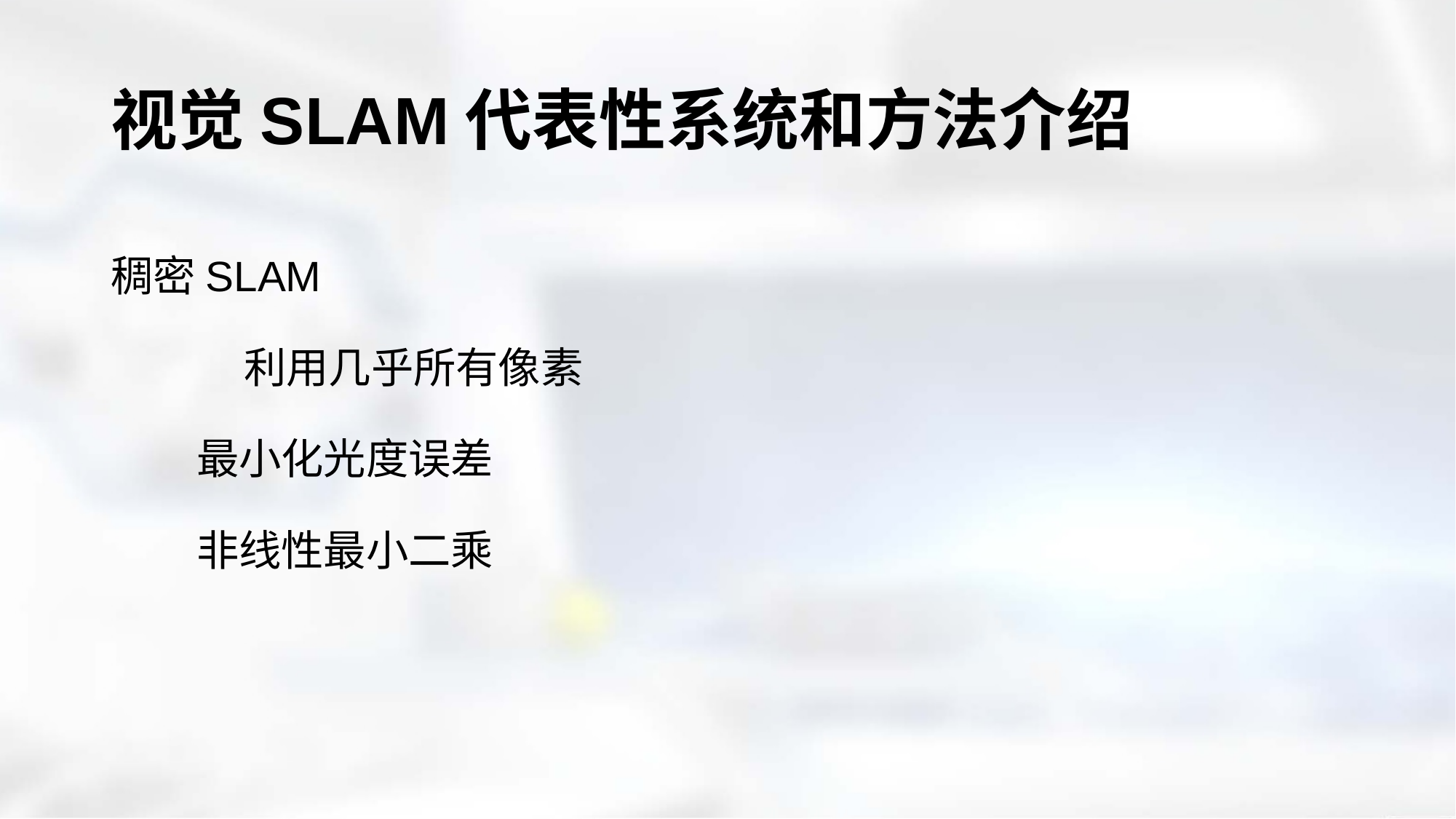

# 视觉SLAM代表性系统和方法介绍
稠密SLAM
             利用几乎所有像素
        最小化光度误差
        非线性最小二乘